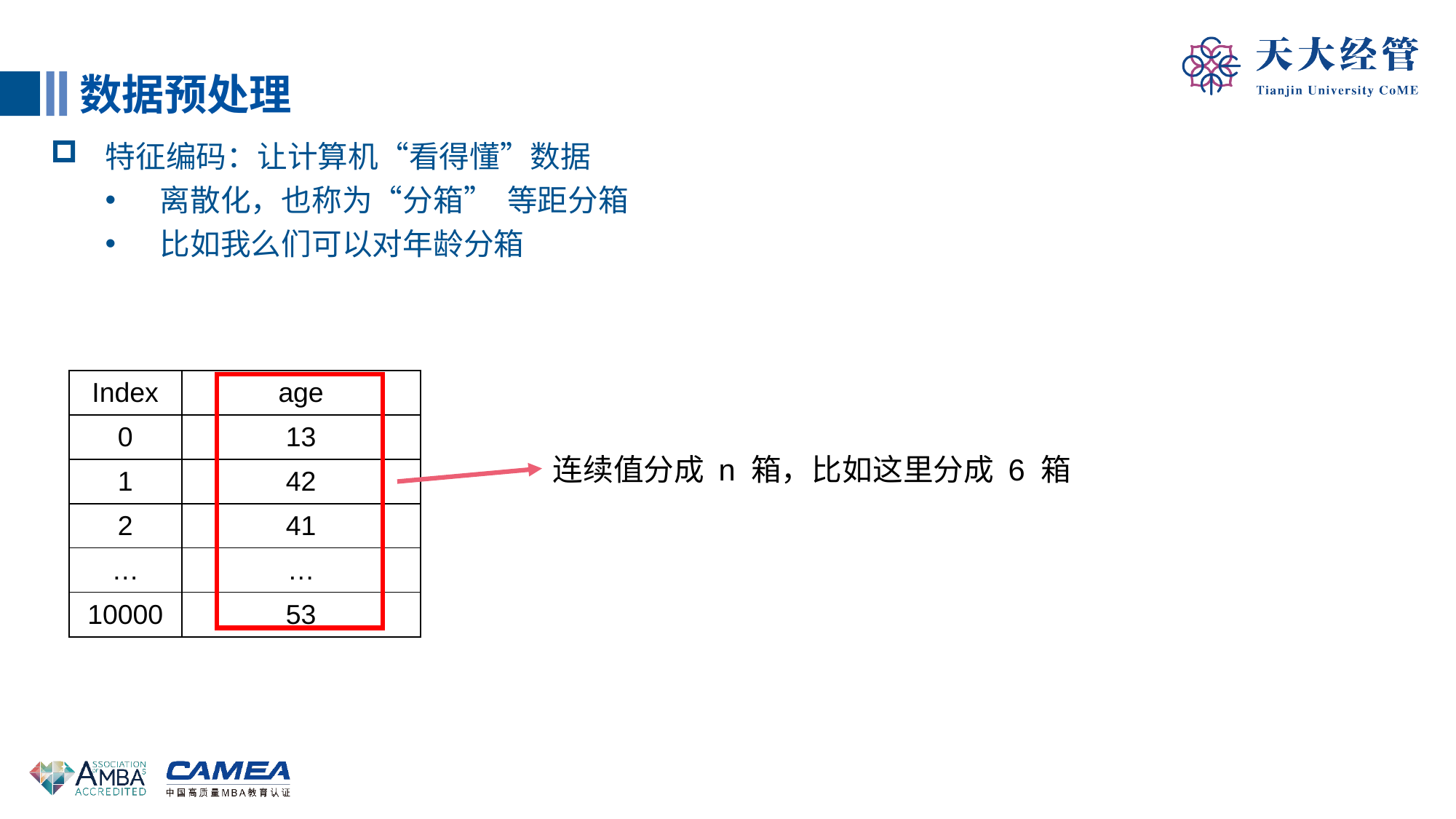

数据预处理

特征编码：让计算机“看得懂”数据
离散化，也称为“分箱”  等距分箱
比如我么们可以对年龄分箱
| Index | age |
| --- | --- |
| 0 | 13 |
| 1 | 42 |
| 2 | 41 |
| … | … |
| 10000 | 53 |

连续值分成 n 箱，比如这里分成 6 箱